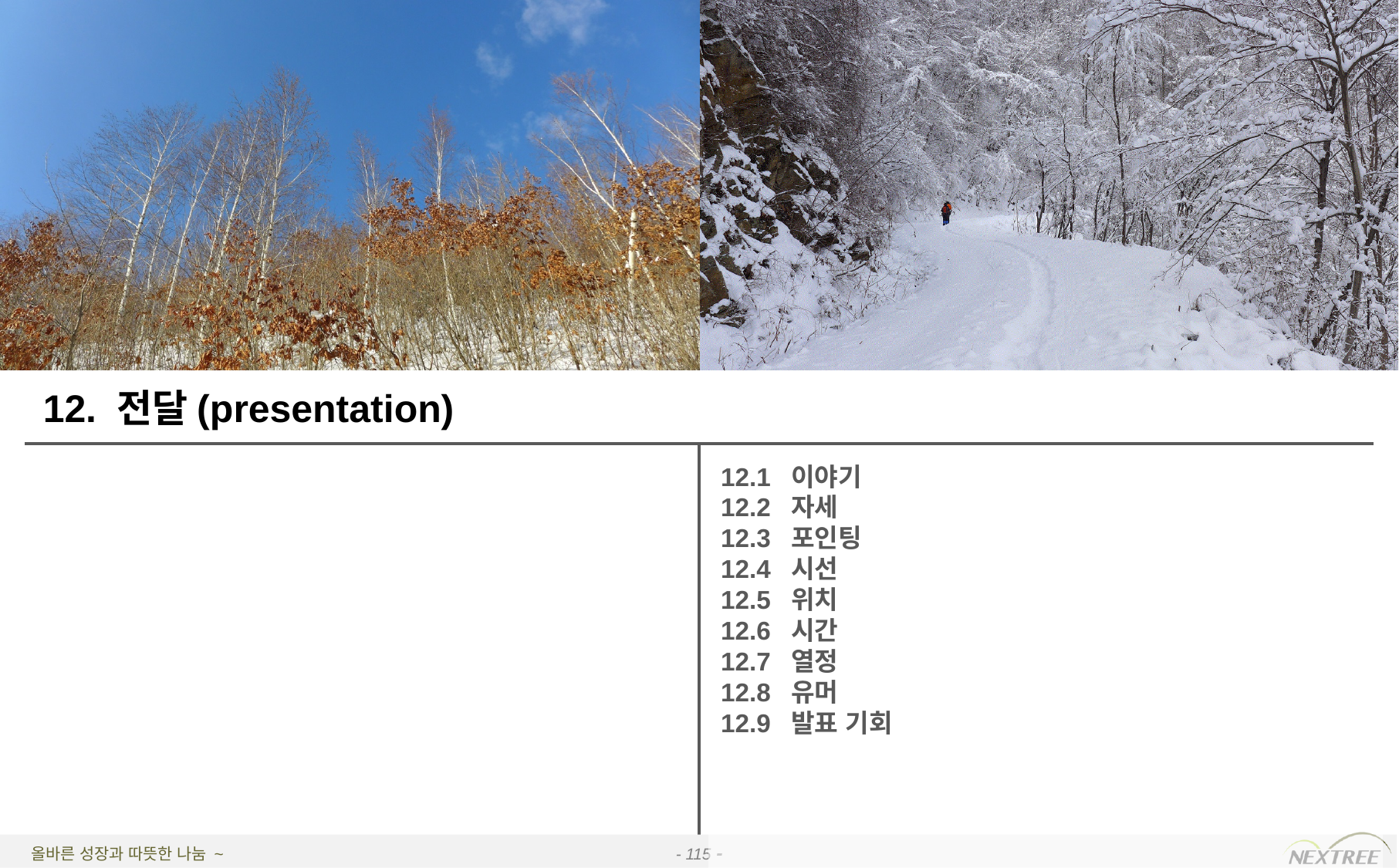

# 12. 전달(presentation)
12.1  이야기
12.2  자세
12.3  포인팅
12.4  시선
12.5  위치
12.6  시간
12.7  열정
12.8  유머
12.9  발표 기회